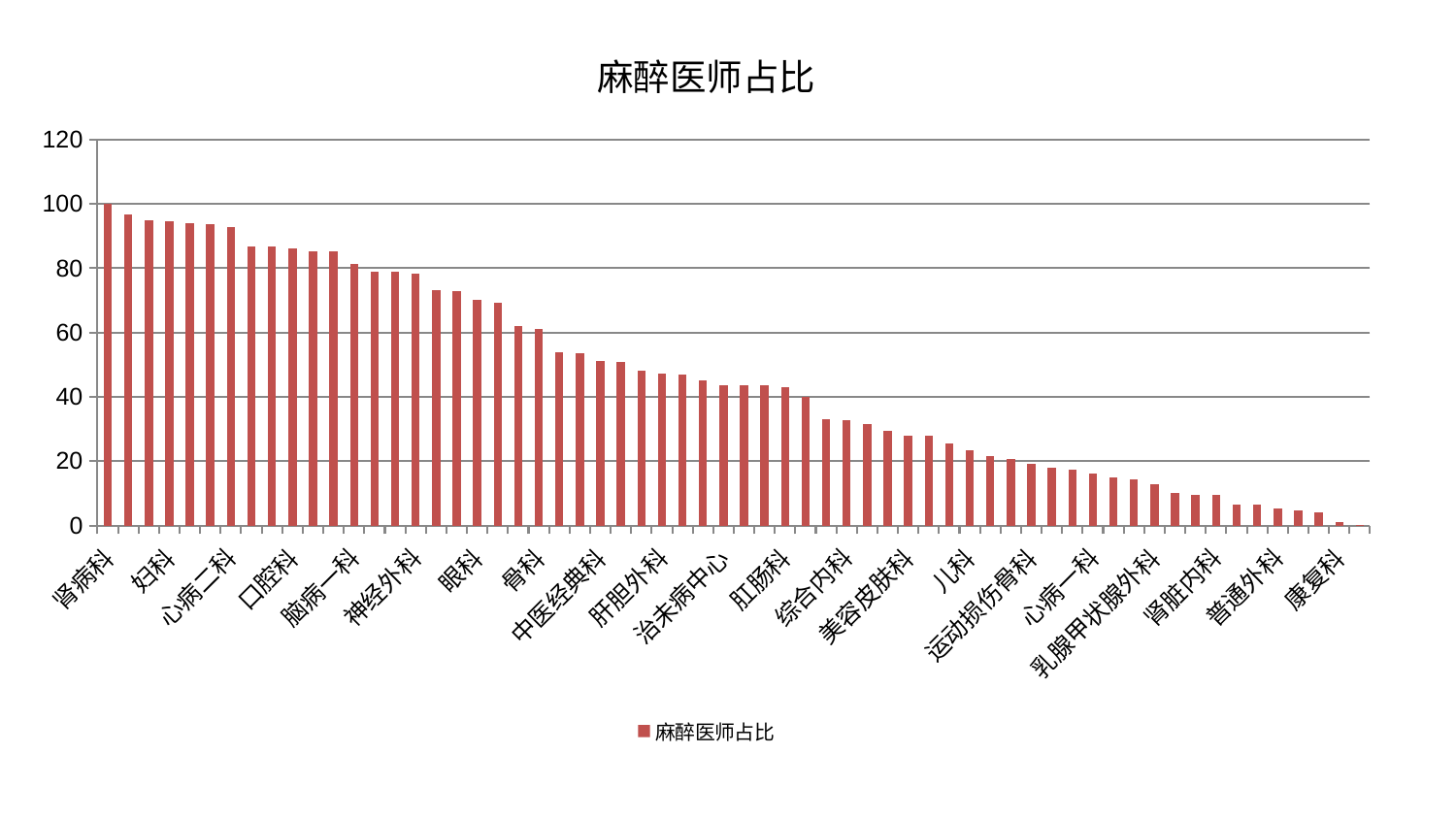

### Chart: 麻醉医师占比

| Category | 麻醉医师占比 |
|---|---|
| 肾病科 | 99.99999999999999 |
| 脑病三科 | 96.79832353435364 |
| 小儿推拿科 | 94.99390033291806 |
| 妇科 | 94.603654416156 |
| 微创骨科 | 94.06400875100354 |
| 消化内科 | 93.77818078989583 |
| 心病二科 | 92.69696164807465 |
| 妇二科 | 86.7538157208464 |
| 东区肾病科 | 86.67089372360013 |
| 口腔科 | 86.30621908490726 |
| 周围血管科 | 85.35661695923271 |
| 关节骨科 | 85.3335356278805 |
| 脑病一科 | 81.3138977425817 |
| 血液科 | 79.00835220628124 |
| 东区重症医学科 | 78.95995669049476 |
| 神经外科 | 78.38507223124756 |
| 心病四科 | 73.08696156130064 |
| 心血管内科 | 72.81406957853815 |
| 眼科 | 70.27551043620389 |
| 推拿科 | 69.37063922300932 |
| 肝病科 | 61.96468320970108 |
| 骨科 | 61.20710072764144 |
| 中医外治中心 | 53.814952915782044 |
| 脑病二科 | 53.62980215207244 |
| 中医经典科 | 51.05649875286263 |
| 皮肤科 | 50.98322638230343 |
| 胸外科 | 48.01677800364654 |
| 肝胆外科 | 47.13436017363064 |
| 内分泌科 | 47.046445791247734 |
| 风湿病科 | 45.226993125774364 |
| 治未病中心 | 43.60428268209249 |
| 医院 | 43.59235277271001 |
| 脾胃病科 | 43.511798744228514 |
| 肛肠科 | 42.86263630890145 |
| 小儿骨科 | 40.12072944788089 |
| 西区重症医学科 | 33.18329689335164 |
| 综合内科 | 32.599539098402175 |
| 显微骨科 | 31.628937125679684 |
| 重症医学科 | 29.401635607965684 |
| 美容皮肤科 | 27.878880089704815 |
| 创伤骨科 | 27.774442373205574 |
| 妇科妇二科合并 | 25.630038602588083 |
| 儿科 | 23.51524146899628 |
| 身心医学科 | 21.68976817767737 |
| 老年医学科 | 20.673987291861163 |
| 运动损伤骨科 | 19.058954885338693 |
| 针灸科 | 18.087381354499655 |
| 泌尿外科 | 17.425098623016062 |
| 心病一科 | 16.287003469280148 |
| 脊柱骨科 | 15.067062761901129 |
| 男科 | 14.417648456478952 |
| 乳腺甲状腺外科 | 12.964473823866768 |
| 心病三科 | 10.221549901146496 |
| 耳鼻喉科 | 9.651114001235358 |
| 肾脏内科 | 9.40061958976255 |
| 肿瘤内科 | 6.482039144067381 |
| 神经内科 | 6.387608157524476 |
| 普通外科 | 5.150443117149776 |
| 呼吸内科 | 4.709618005485601 |
| 产科 | 4.046596047954041 |
| 康复科 | 0.9716675219619155 |
| 脾胃科消化科合并 | 0.29297103291717036 |
193